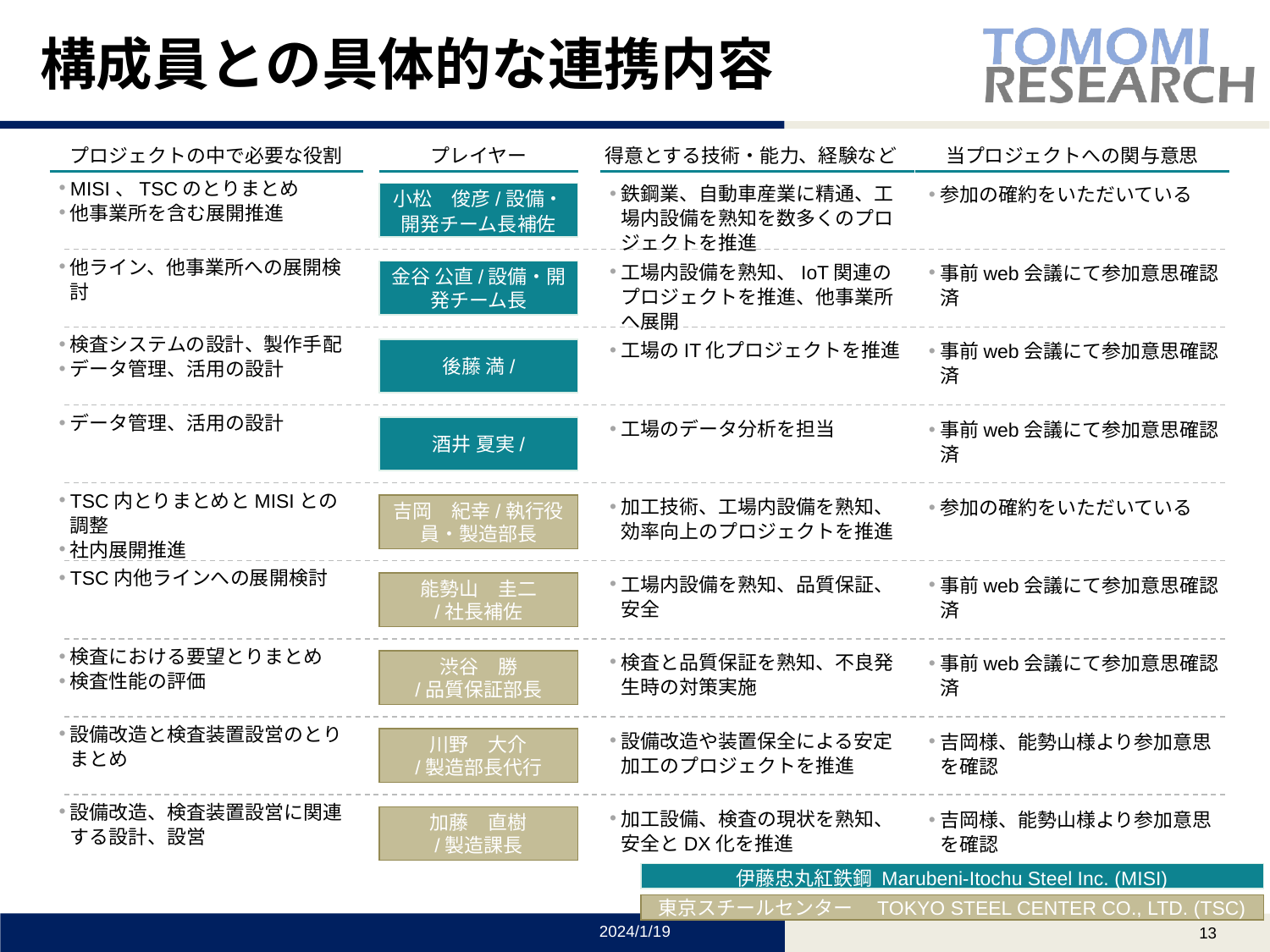

# 構成員との具体的な連携内容
プロジェクトの中で必要な役割
プレイヤー
得意とする技術・能力、経験など
当プロジェクトへの関与意思
MISI、TSCのとりまとめ
他事業所を含む展開推進
鉄鋼業、自動車産業に精通、工場内設備を熟知を数多くのプロジェクトを推進
参加の確約をいただいている
小松　俊彦/設備・開発チーム長補佐
他ライン、他事業所への展開検討
工場内設備を熟知、IoT関連のプロジェクトを推進、他事業所へ展開
事前web会議にて参加意思確認済
金谷 公直/設備・開発チーム長
検査システムの設計、製作手配
データ管理、活用の設計

工場のIT化プロジェクトを推進
事前web会議にて参加意思確認済
後藤 満/
データ管理、活用の設計
工場のデータ分析を担当
事前web会議にて参加意思確認済
酒井 夏実/
TSC内とりまとめとMISIとの調整
社内展開推進
加工技術、工場内設備を熟知、効率向上のプロジェクトを推進
参加の確約をいただいている
吉岡　紀幸/執行役員・製造部長
TSC内他ラインへの展開検討
工場内設備を熟知、品質保証、安全
事前web会議にて参加意思確認済
能勢山　圭二
/社長補佐
検査における要望とりまとめ
検査性能の評価
検査と品質保証を熟知、不良発生時の対策実施
事前web会議にて参加意思確認済
渋谷　勝
/品質保証部長
設備改造と検査装置設営のとりまとめ
設備改造や装置保全による安定加工のプロジェクトを推進
吉岡様、能勢山様より参加意思を確認
川野　大介
/製造部長代行
設備改造、検査装置設営に関連する設計、設営

加工設備、検査の現状を熟知、安全とDX化を推進
吉岡様、能勢山様より参加意思を確認
加藤　直樹
/製造課長
伊藤忠丸紅鉄鋼 Marubeni-Itochu Steel Inc. (MISI)
東京スチールセンター　TOKYO STEEL CENTER CO., LTD. (TSC)
2024/1/19
13